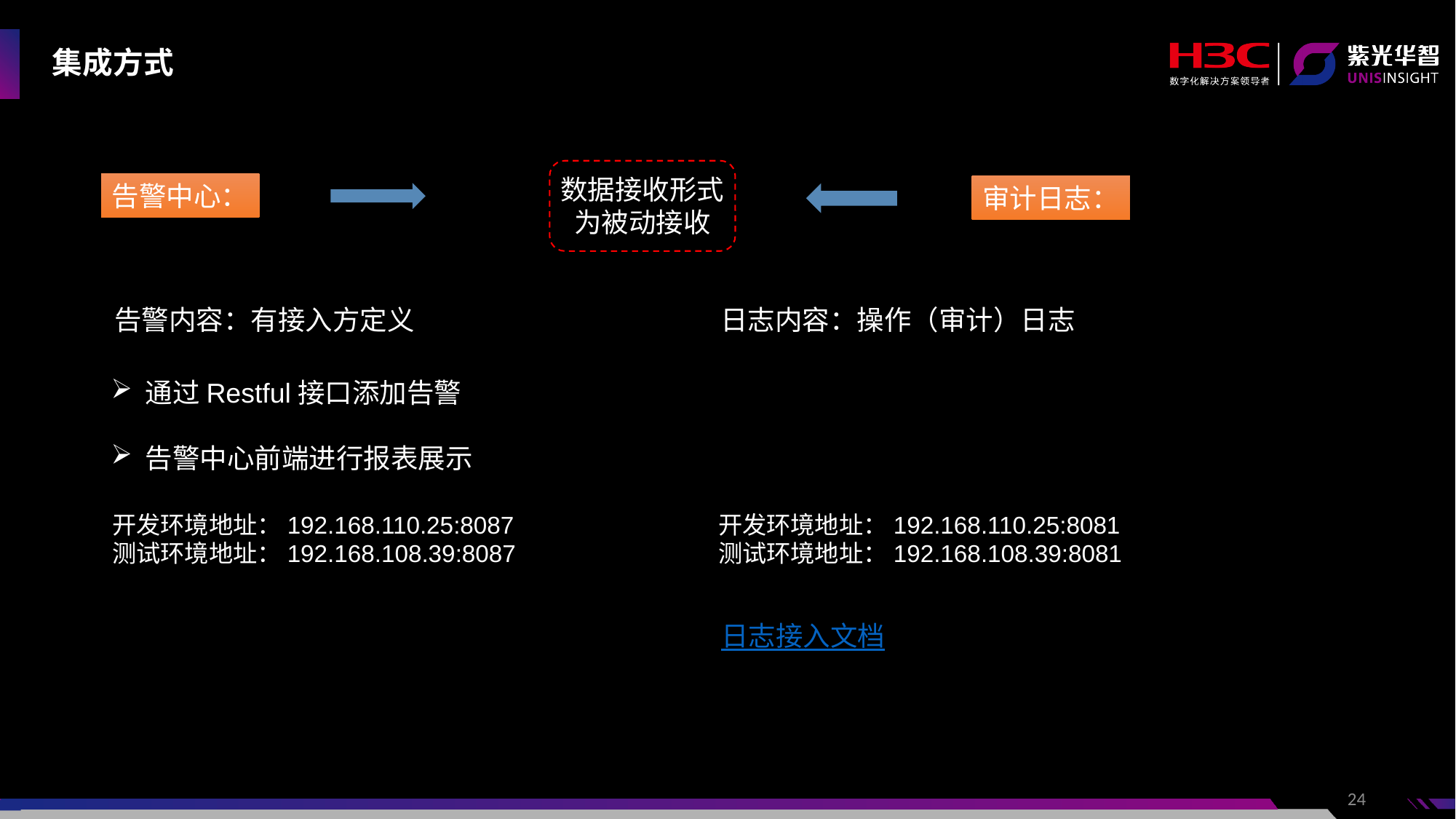

# 集成方式

数据接收形式
为被动接收
告警中心：
审计日志：

告警内容：有接入方定义
日志内容：操作（审计）日志
通过Restful接口添加告警
告警中心前端进行报表展示
开发环境地址：192.168.110.25:8087
测试环境地址：192.168.108.39:8087
开发环境地址：192.168.110.25:8081
测试环境地址：192.168.108.39:8081
日志接入文档